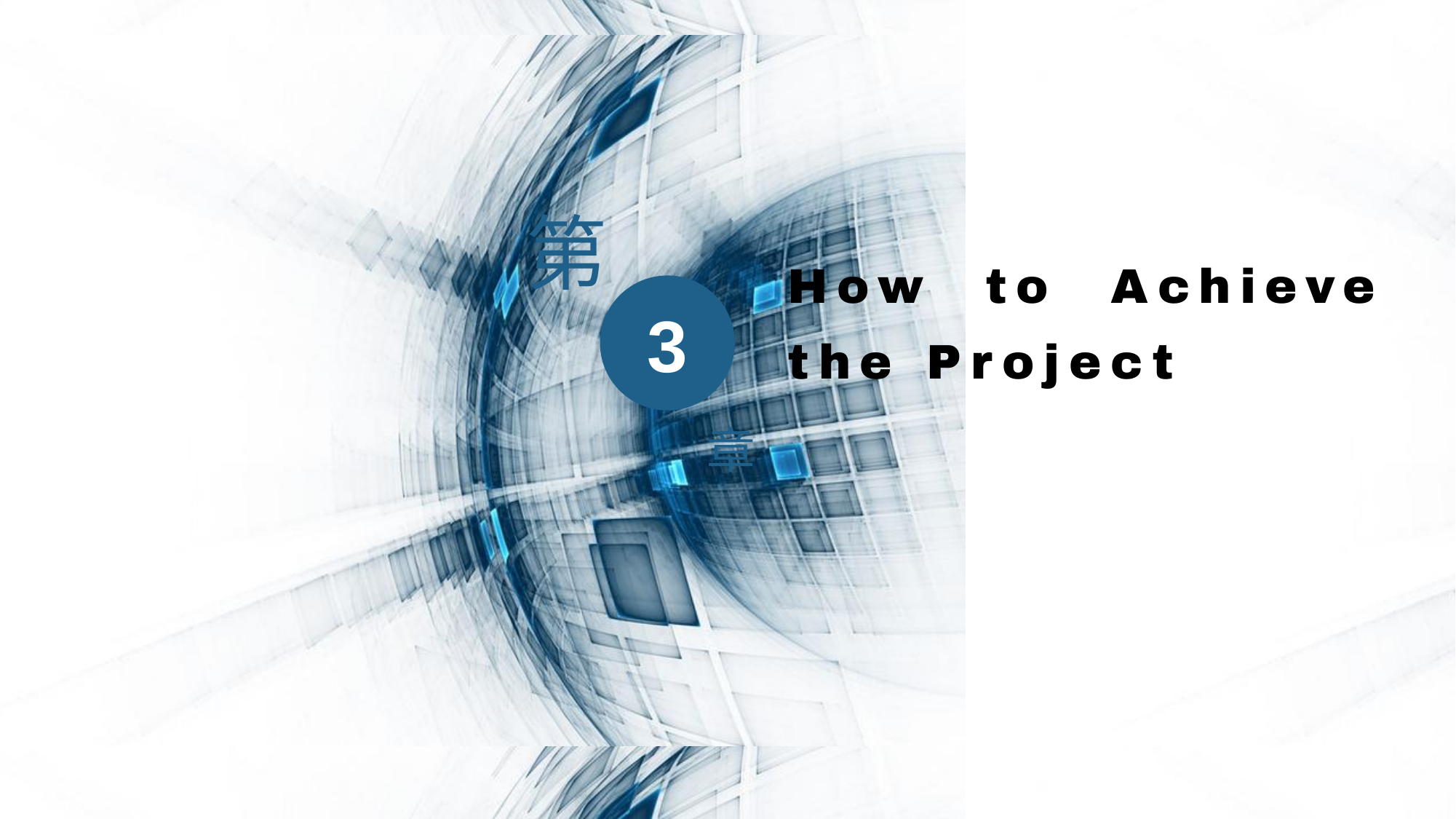

第
How to Achieve the Project
3
章